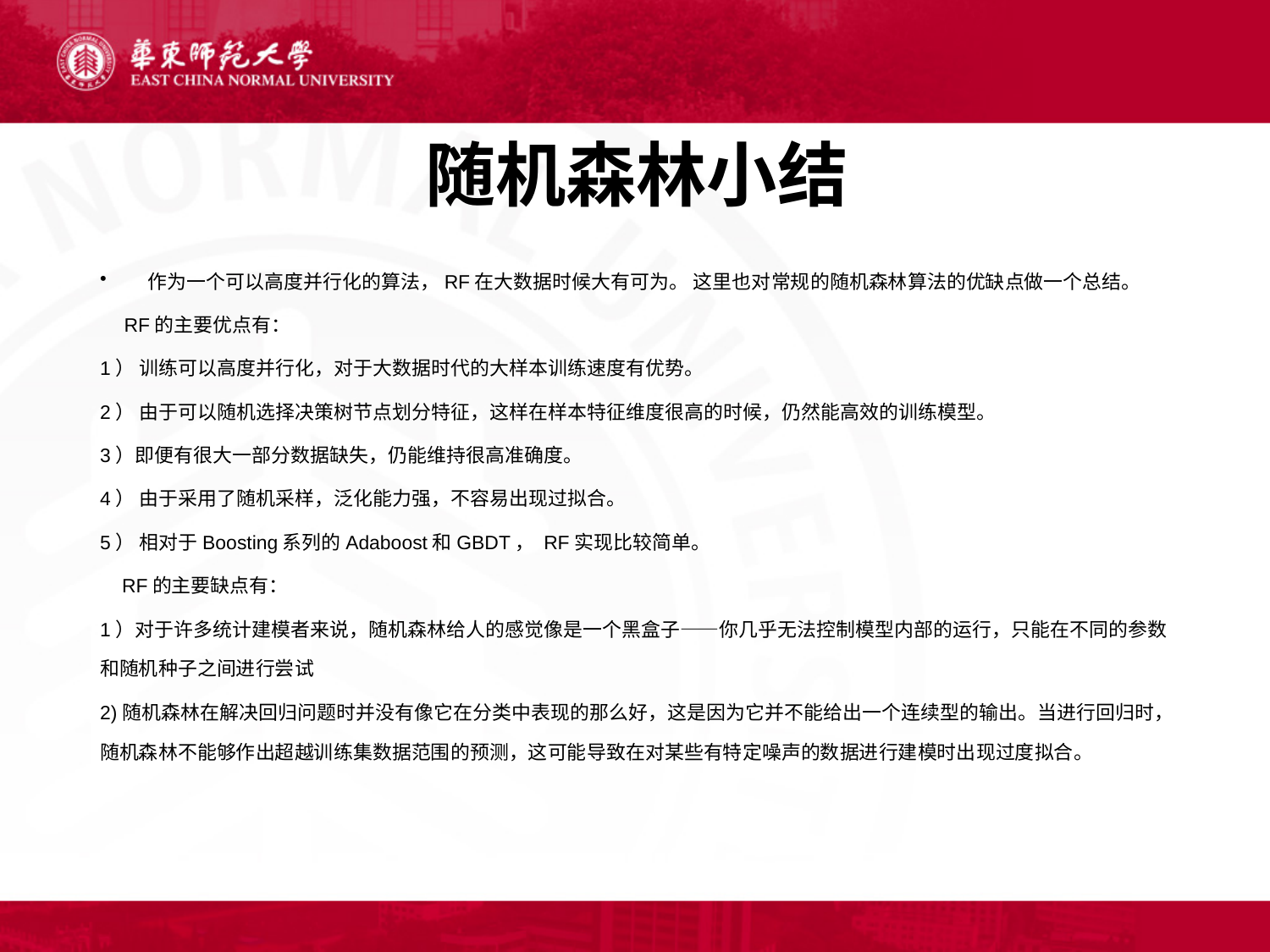

# 随机森林小结
作为一个可以高度并行化的算法，RF在大数据时候大有可为。 这里也对常规的随机森林算法的优缺点做一个总结。
　RF的主要优点有：
1） 训练可以高度并行化，对于大数据时代的大样本训练速度有优势。
2） 由于可以随机选择决策树节点划分特征，这样在样本特征维度很高的时候，仍然能高效的训练模型。
3）即便有很大一部分数据缺失，仍能维持很高准确度。
4） 由于采用了随机采样，泛化能力强，不容易出现过拟合。
5） 相对于Boosting系列的Adaboost和GBDT， RF实现比较简单。
    RF的主要缺点有：
1）对于许多统计建模者来说，随机森林给人的感觉像是一个黑盒子——你几乎无法控制模型内部的运行，只能在不同的参数和随机种子之间进行尝试
2)随机森林在解决回归问题时并没有像它在分类中表现的那么好，这是因为它并不能给出一个连续型的输出。当进行回归时，随机森林不能够作出超越训练集数据范围的预测，这可能导致在对某些有特定噪声的数据进行建模时出现过度拟合。